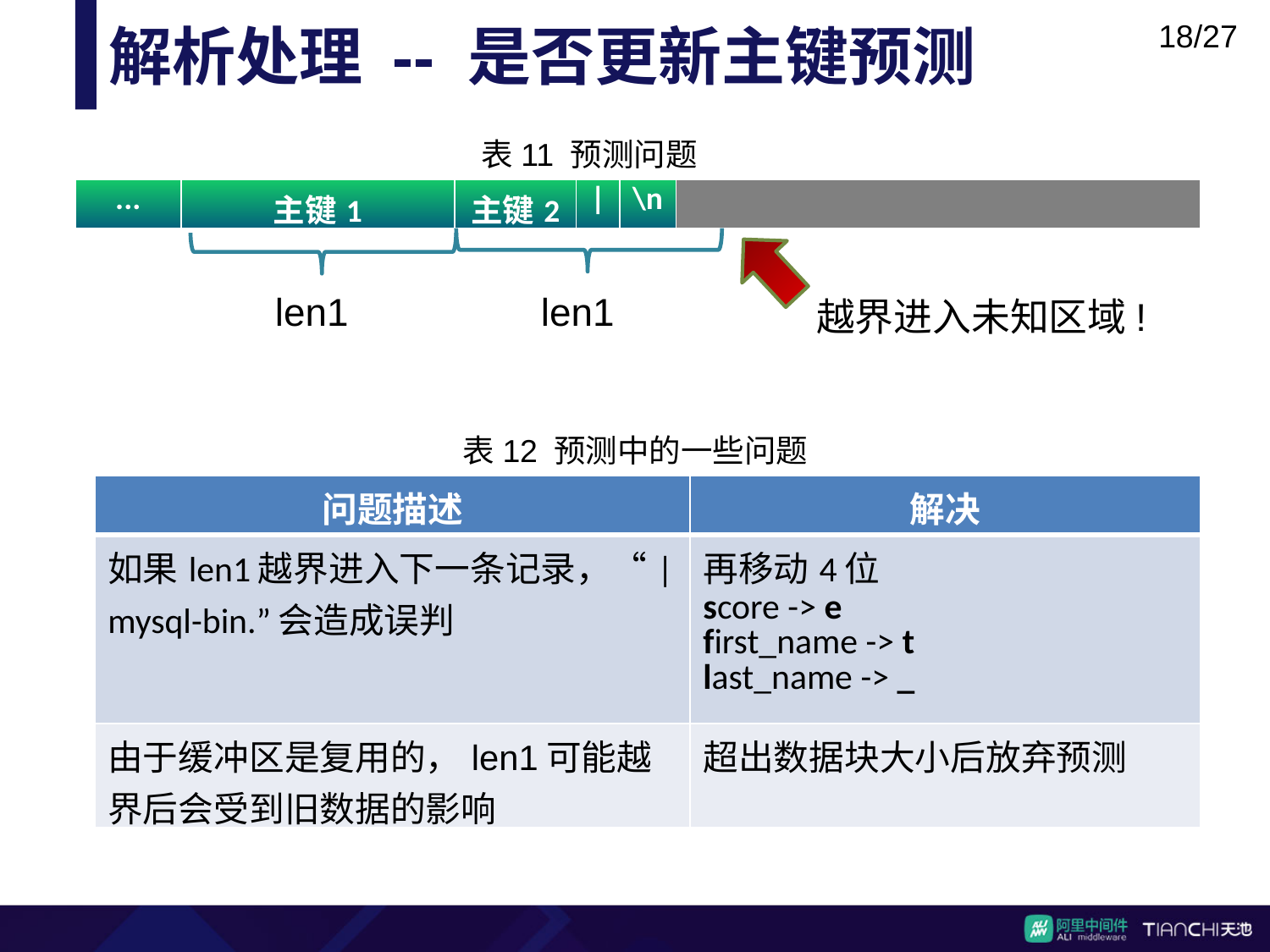

18/27
解析处理 -- 是否更新主键预测

表11 预测问题案
| ... | 主键1 | 主键2 | | | \n |  |
| --- | --- | --- | --- | --- | --- |

len1
len1
越界进入未知区域!
表12 预测中的一些问题
| 问题描述 | 解决 |
| --- | --- |
| 如果len1越界进入下一条记录，“|mysql-bin.”会造成误判 | 再移动4位 score -> e first\_name -> t last\_name -> \_ |
| 由于缓冲区是复用的，len1可能越界后会受到旧数据的影响 | 超出数据块大小后放弃预测 |